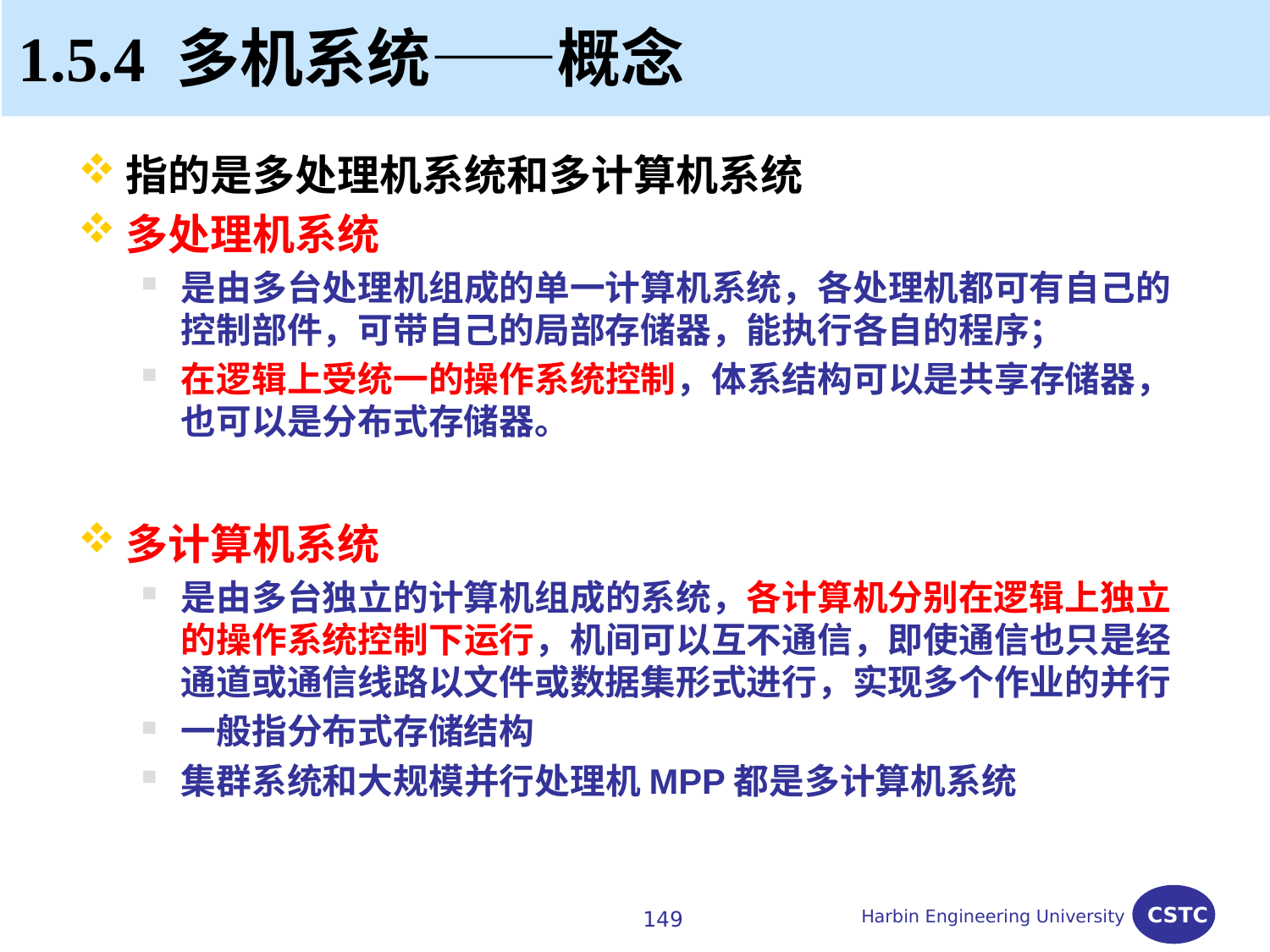

# 1.5.4 多机系统——概念
指的是多处理机系统和多计算机系统
多处理机系统
是由多台处理机组成的单一计算机系统，各处理机都可有自己的控制部件，可带自己的局部存储器，能执行各自的程序；
在逻辑上受统一的操作系统控制，体系结构可以是共享存储器，也可以是分布式存储器。

多计算机系统
是由多台独立的计算机组成的系统，各计算机分别在逻辑上独立的操作系统控制下运行，机间可以互不通信，即使通信也只是经通道或通信线路以文件或数据集形式进行，实现多个作业的并行
一般指分布式存储结构
集群系统和大规模并行处理机MPP都是多计算机系统
149
Harbin Engineering University